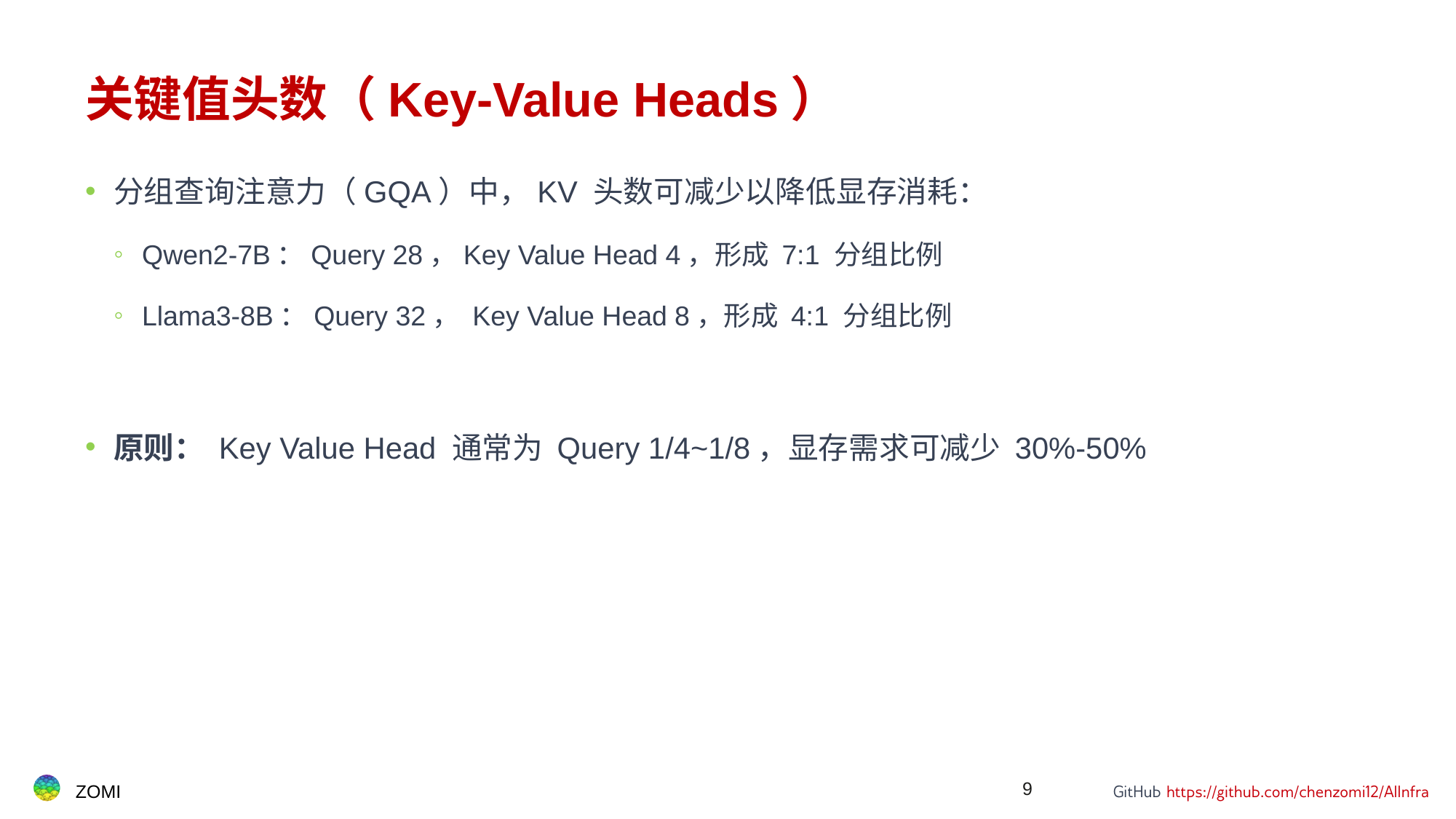

# 关键值头数（Key-Value Heads）
分组查询注意力（GQA）中，KV 头数可减少以降低显存消耗：
​Qwen2-7B​​：Query 28，Key Value Head 4，形成 7:1 分组比例
​​Llama3-8B​​：Query 32， Key Value Head 8，形成 4:1 分组比例

原则​​： Key Value Head 通常为 Query 1/4~1/8，显存需求可减少 30%-50%